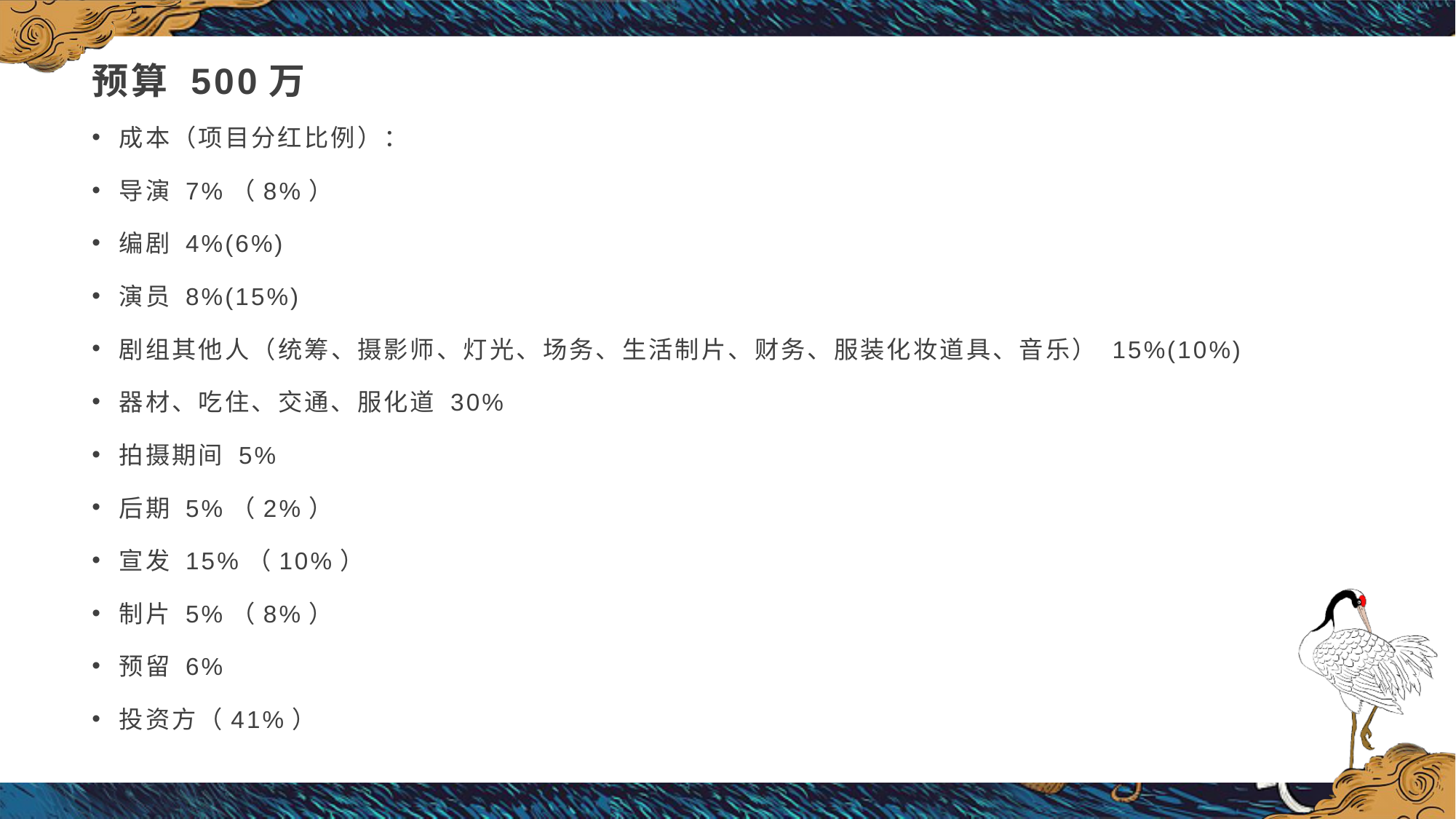

# 预算 500万
成本（项目分红比例）：
导演 7%（8%）
编剧 4%(6%)
演员 8%(15%)
剧组其他人（统筹、摄影师、灯光、场务、生活制片、财务、服装化妆道具、音乐） 15%(10%)
器材、吃住、交通、服化道 30%
拍摄期间 5%
后期 5%（2%）
宣发 15%（10%）
制片 5%（8%）
预留 6%
投资方（41%）